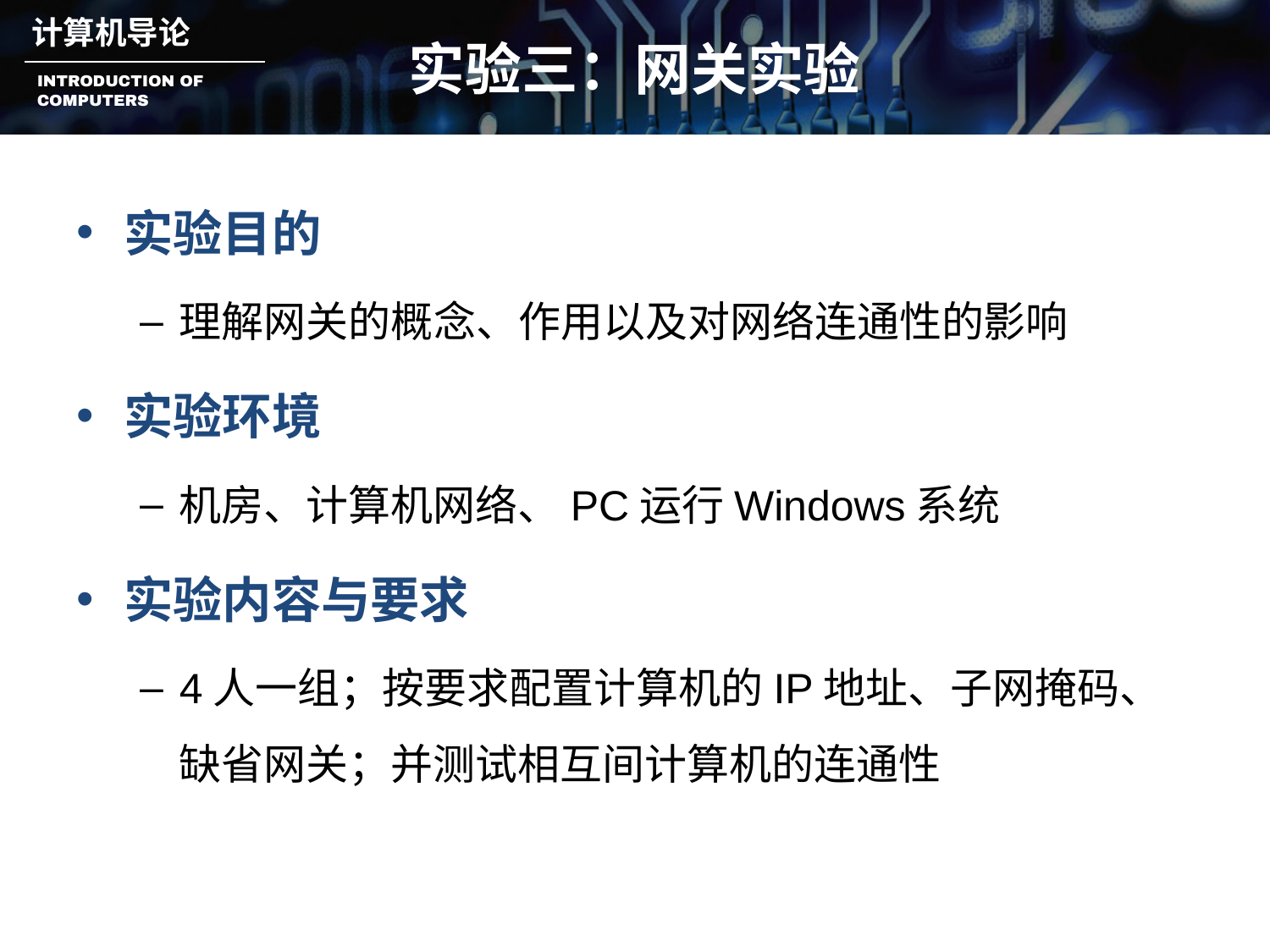

# 实验三：网关实验
实验目的
理解网关的概念、作用以及对网络连通性的影响
实验环境
机房、计算机网络、PC运行Windows系统
实验内容与要求
4人一组；按要求配置计算机的IP地址、子网掩码、缺省网关；并测试相互间计算机的连通性